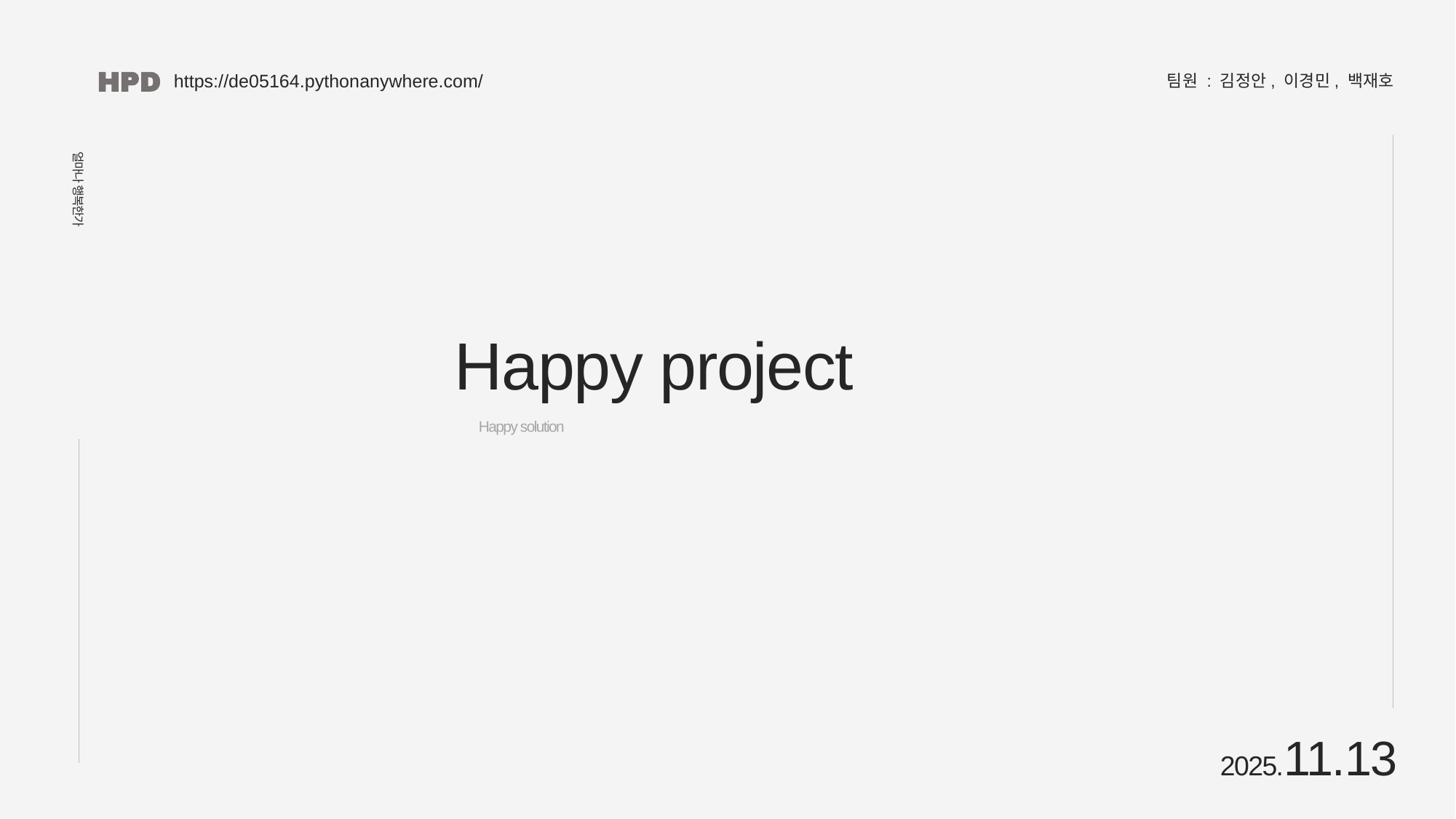

HPD
https://de05164.pythonanywhere.com/
팀원 : 김정안, 이경민, 백재호
얼마나 행복한가
Happy project
Happy solution
2025.11.13